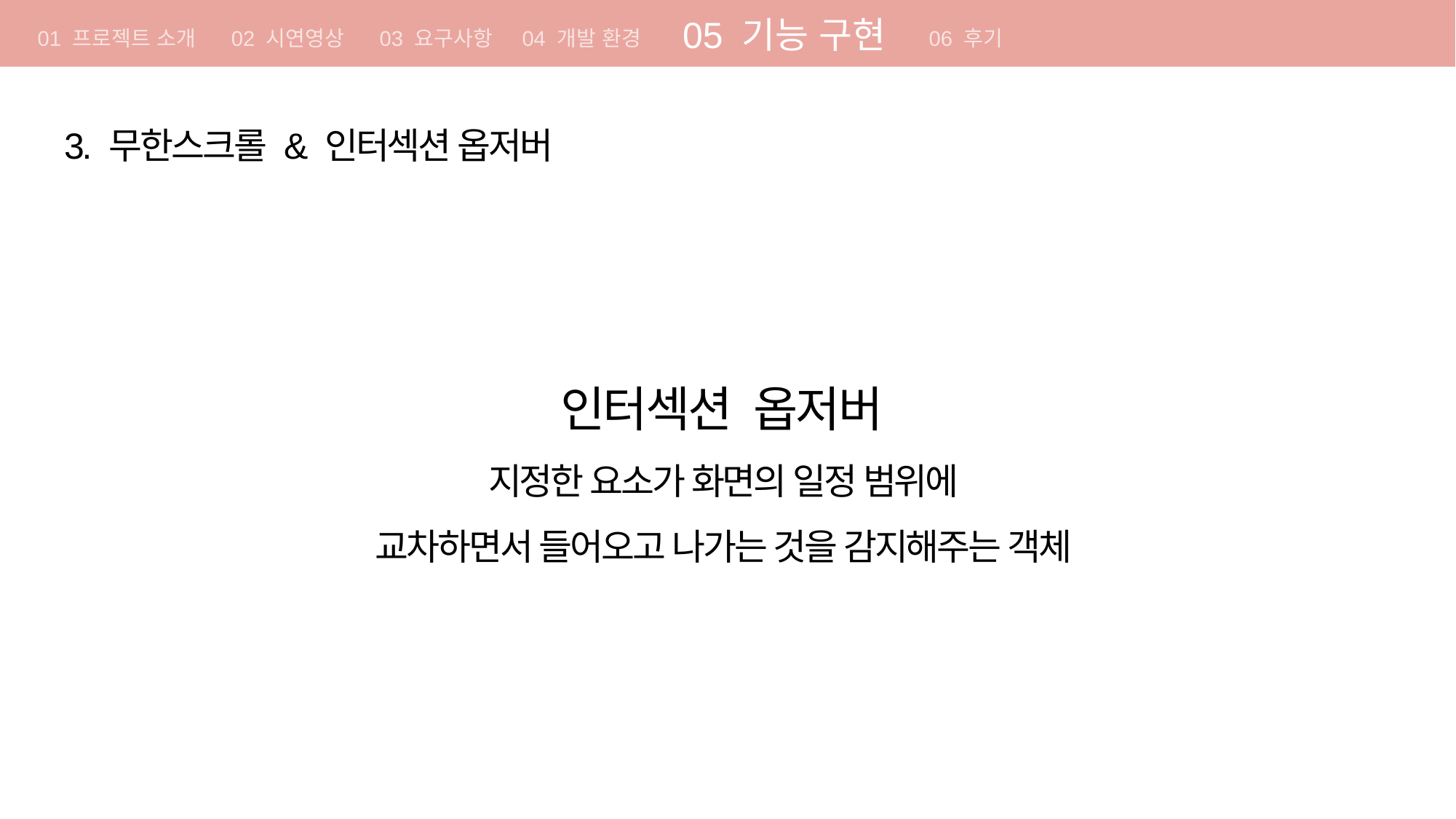

01 기획의도
01 기획의도
05 기능 구현
개발 방법론       컨벤션 원칙       요구사항       구현 방법       일정
01 프로젝트 소개     02 시연영상     03 요구사항    04 개발 환경
06 후기
04 요구사항
구현 방법     일정
기획 의도     개발 방법론      컨벤션 원칙
3. 무한스크롤 & 인터섹션 옵저버

인터섹션  옵저버
지정한 요소가 화면의 일정 범위에
교차하면서 들어오고 나가는 것을 감지해주는 객체